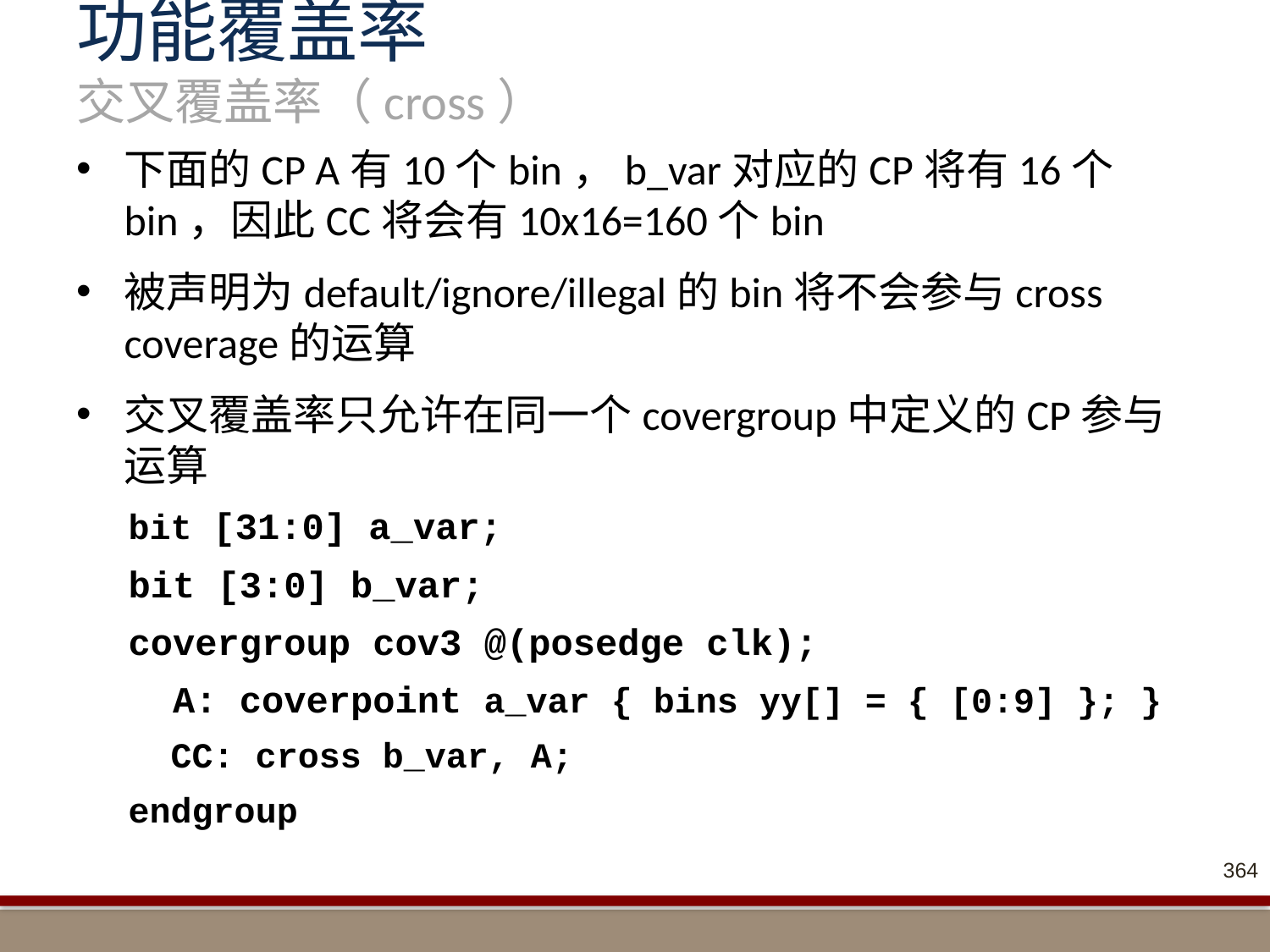

# 功能覆盖率 交叉覆盖率（cross）
下面的CP A有10个bin，b_var对应的CP将有16个bin，因此CC将会有10x16=160个bin
被声明为default/ignore/illegal的bin将不会参与cross coverage的运算
交叉覆盖率只允许在同一个covergroup中定义的CP参与运算
bit [31:0] a_var;
bit [3:0] b_var;
covergroup cov3 @(posedge clk);
  A: coverpoint a_var { bins yy[] = { [0:9] }; }
  CC: cross b_var, A;
endgroup

364